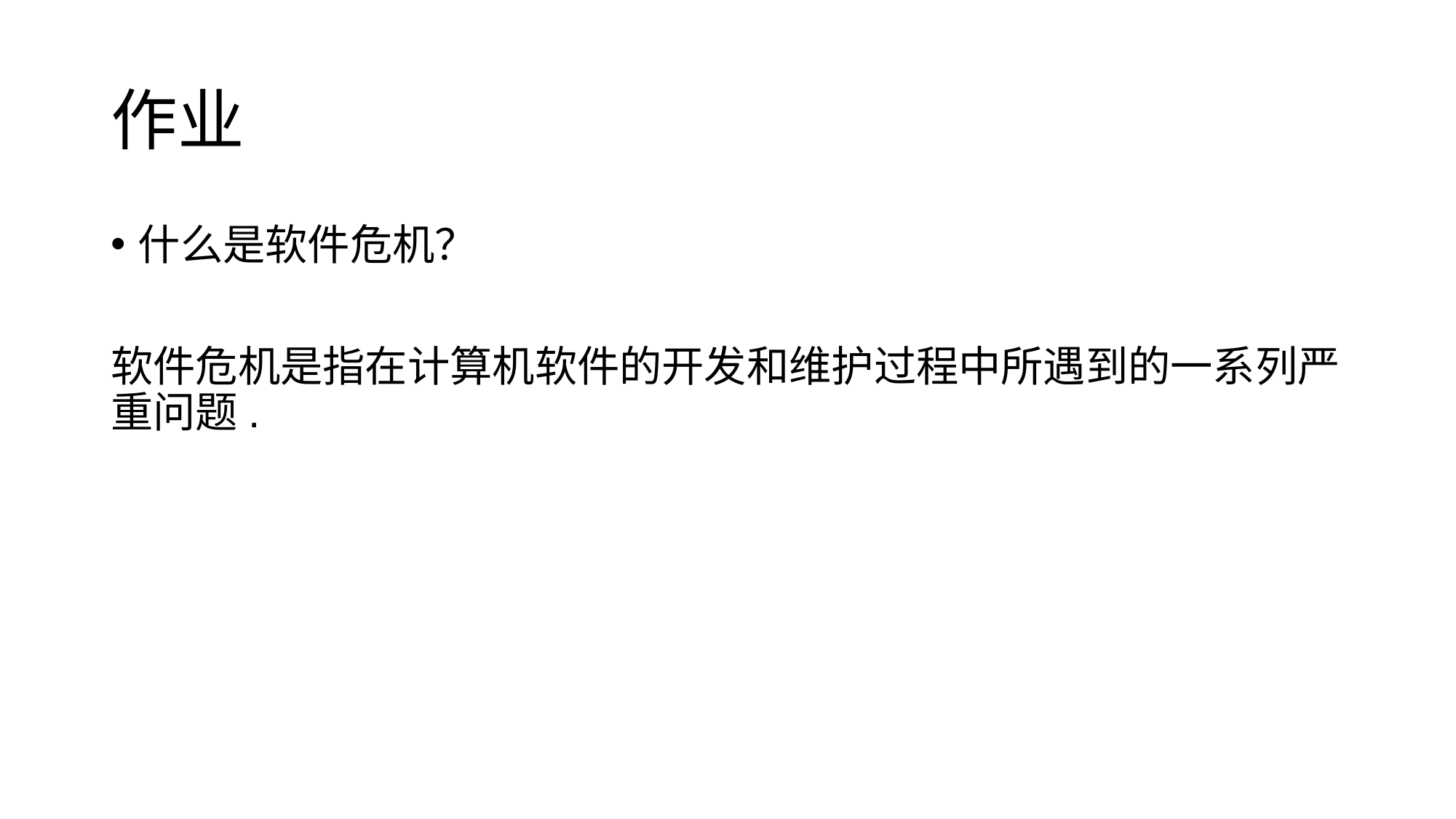

# 作业
什么是软件危机？

软件危机是指在计算机软件的开发和维护过程中所遇到的一系列严重问题.